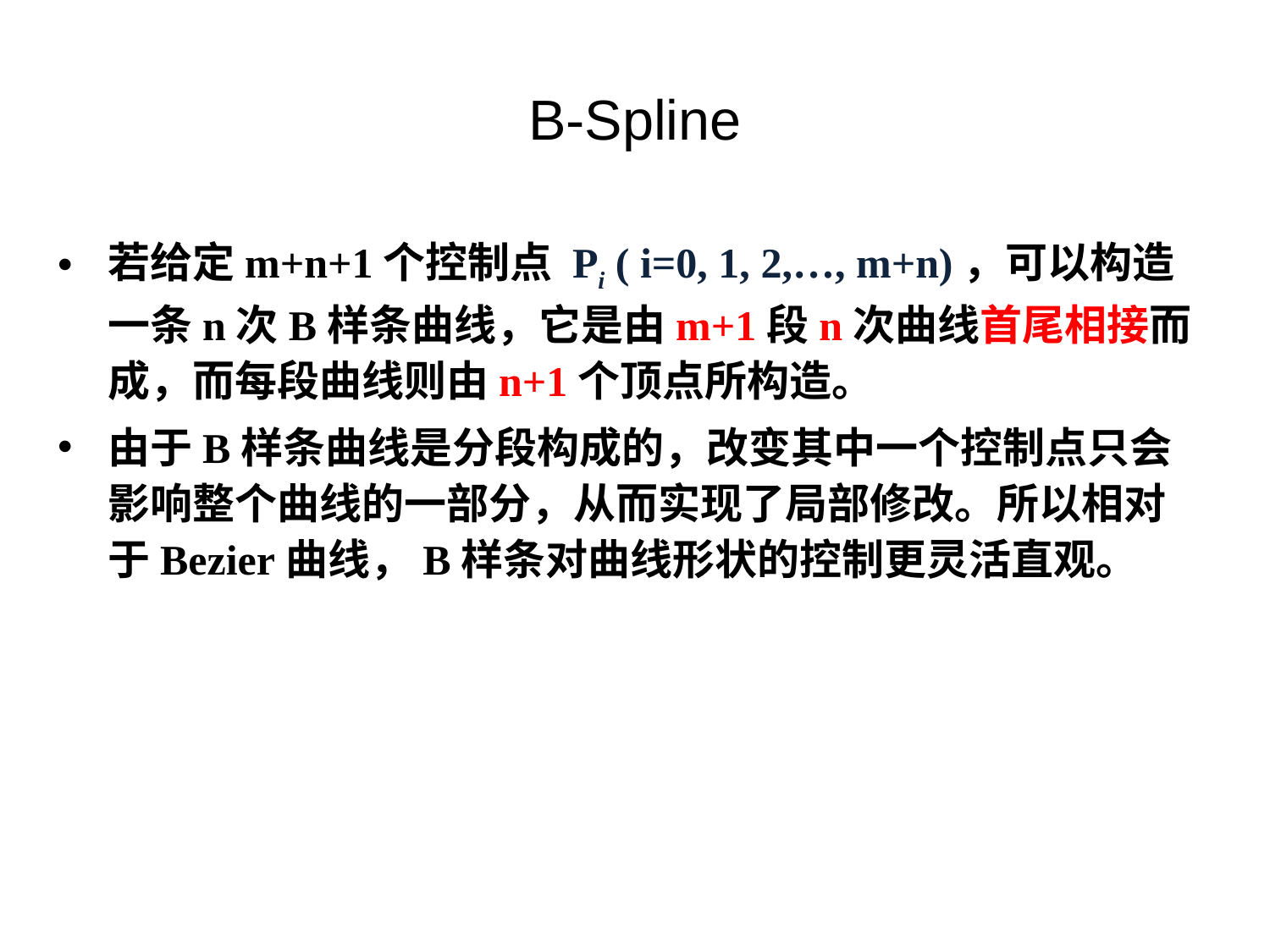

# B-Spline
若给定m+n+1个控制点 Pi ( i=0, 1, 2,…, m+n)，可以构造一条n次B样条曲线，它是由m+1段n次曲线首尾相接而成，而每段曲线则由n+1个顶点所构造。
由于B样条曲线是分段构成的，改变其中一个控制点只会影响整个曲线的一部分，从而实现了局部修改。所以相对于Bezier曲线，B样条对曲线形状的控制更灵活直观。